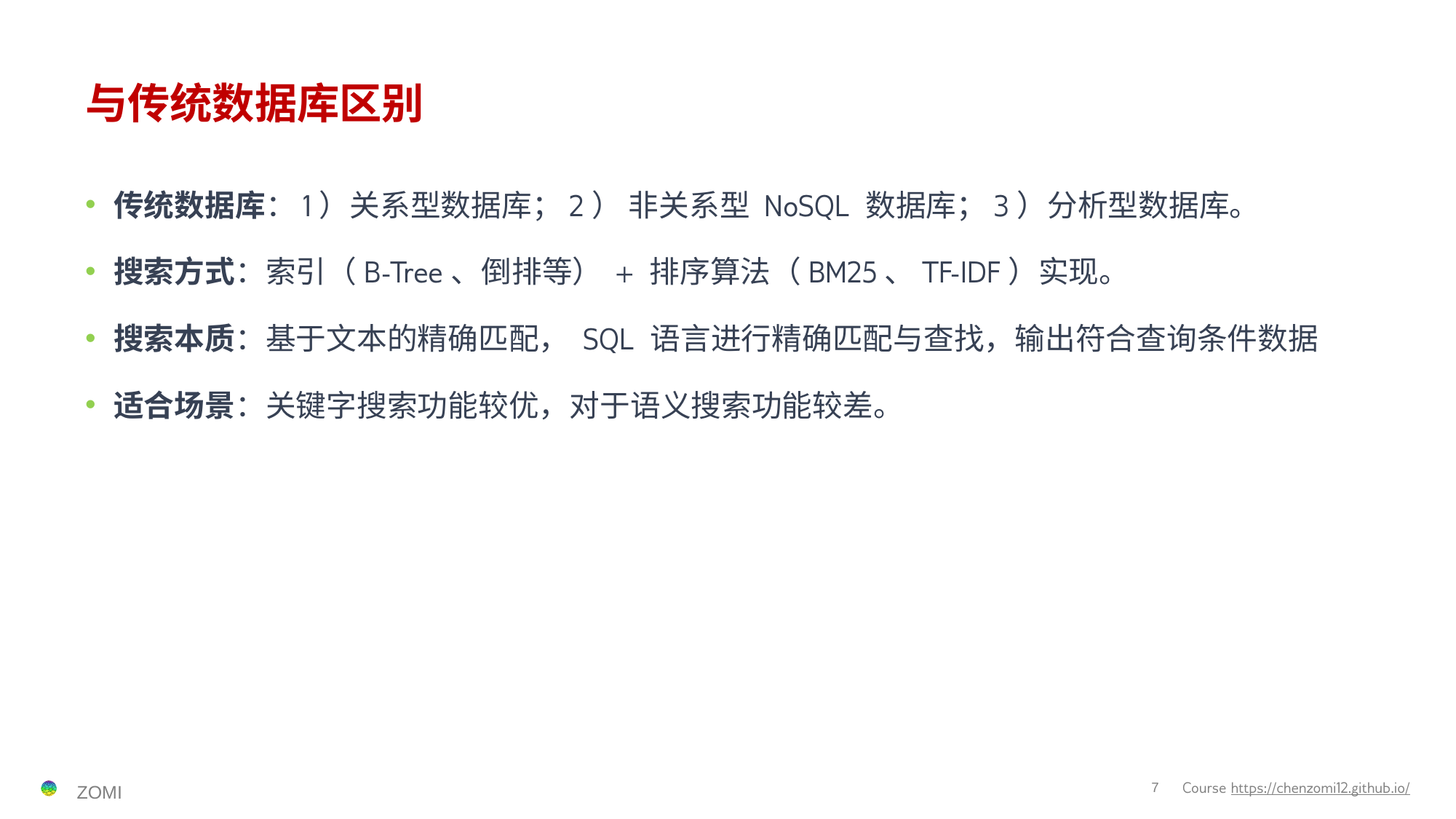

# 与传统数据库区别
传统数据库：1）关系型数据库；2） 非关系型 NoSQL 数据库；3）分析型数据库。
搜索方式：索引（B-Tree、倒排等） + 排序算法（BM25、TF-IDF）实现。
搜索本质：基于文本的精确匹配， SQL 语言进行精确匹配与查找，输出符合查询条件数据
适合场景：关键字搜索功能较优，对于语义搜索功能较差。